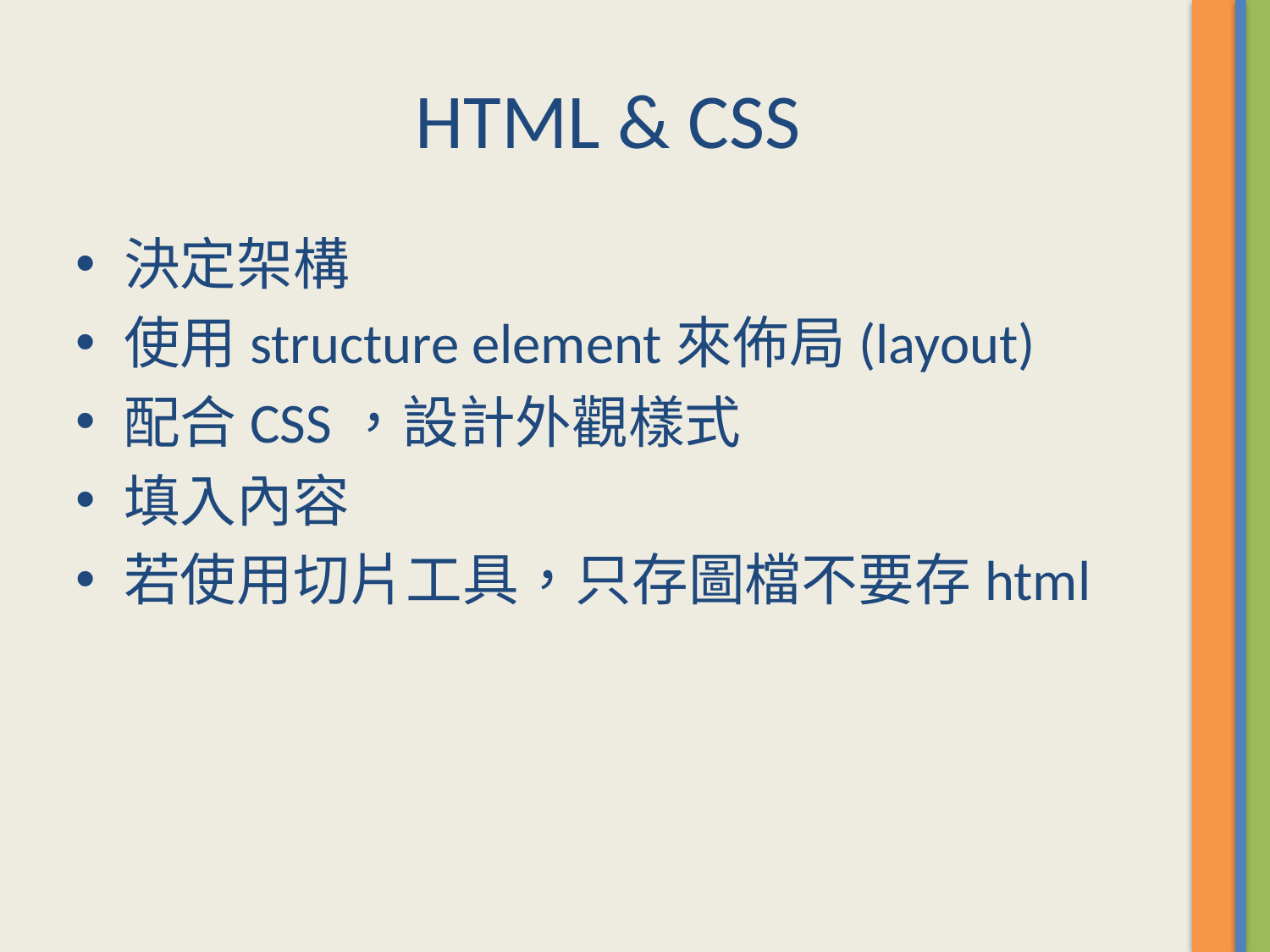

# HTML & CSS
決定架構
使用structure element來佈局(layout)
配合CSS，設計外觀樣式
填入內容
若使用切片工具，只存圖檔不要存html